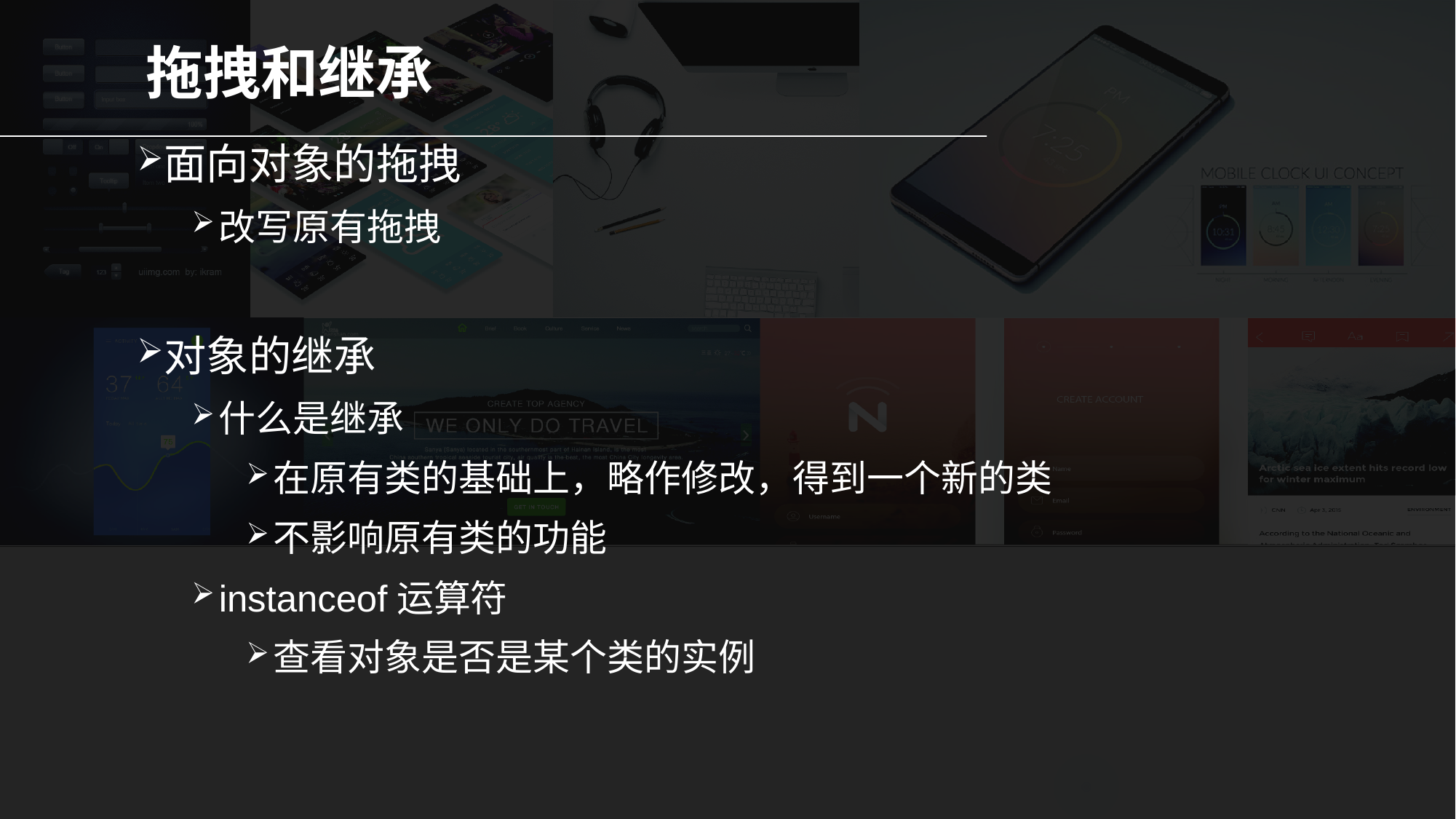

# 拖拽和继承
面向对象的拖拽
改写原有拖拽

对象的继承
什么是继承
在原有类的基础上，略作修改，得到一个新的类
不影响原有类的功能
instanceof运算符
查看对象是否是某个类的实例